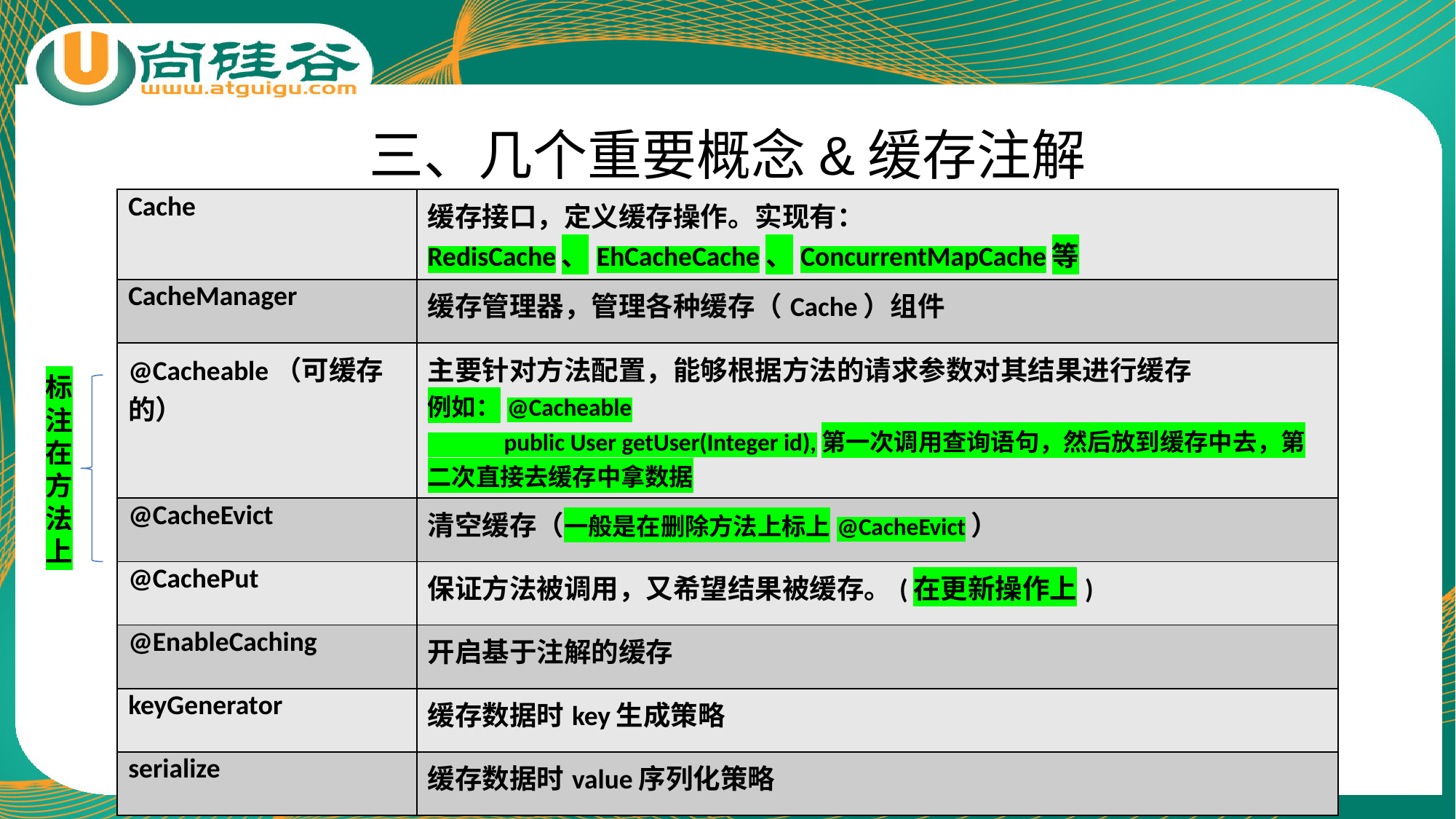

# 三、几个重要概念&缓存注解
| Cache | 缓存接口，定义缓存操作。实现有：RedisCache、EhCacheCache、ConcurrentMapCache等 |
| --- | --- |
| CacheManager | 缓存管理器，管理各种缓存（Cache）组件 |
| @Cacheable（可缓存的） | 主要针对方法配置，能够根据方法的请求参数对其结果进行缓存 例如：@Cacheable public User getUser(Integer id),第一次调用查询语句，然后放到缓存中去，第二次直接去缓存中拿数据 |
| @CacheEvict | 清空缓存（一般是在删除方法上标上@CacheEvict） |
| @CachePut | 保证方法被调用，又希望结果被缓存。(在更新操作上) |
| @EnableCaching | 开启基于注解的缓存 |
| keyGenerator | 缓存数据时key生成策略 |
| serialize | 缓存数据时value序列化策略 |

标注在方法上